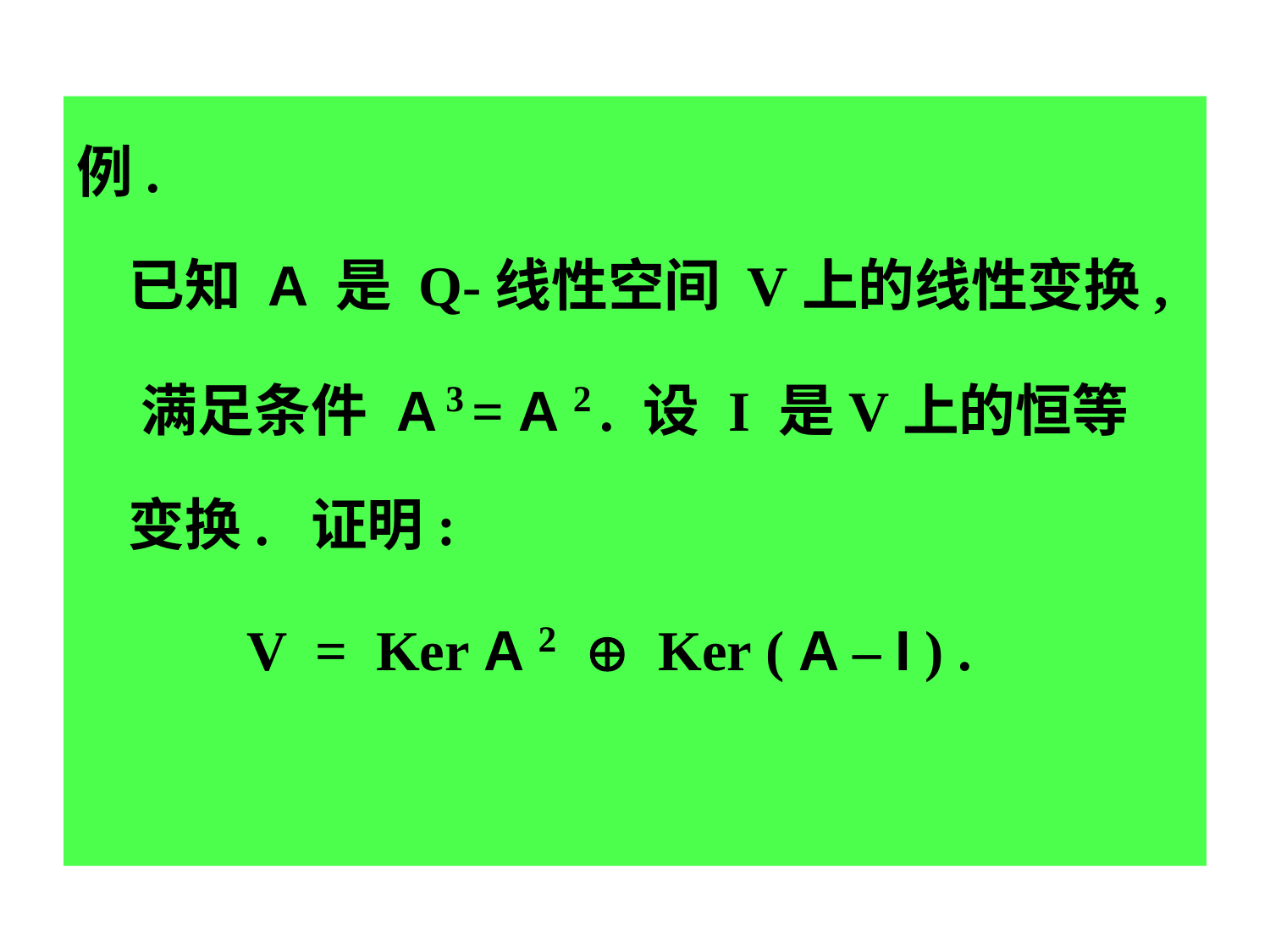

例.
   已知 A 是 Q-线性空间 V上的线性变换,
    满足条件  A 3 = A 2 . 设 I 是V上的恒等
   变换.  证明:
            V  =  Ker A 2  ⊕  Ker ( A – I ) .